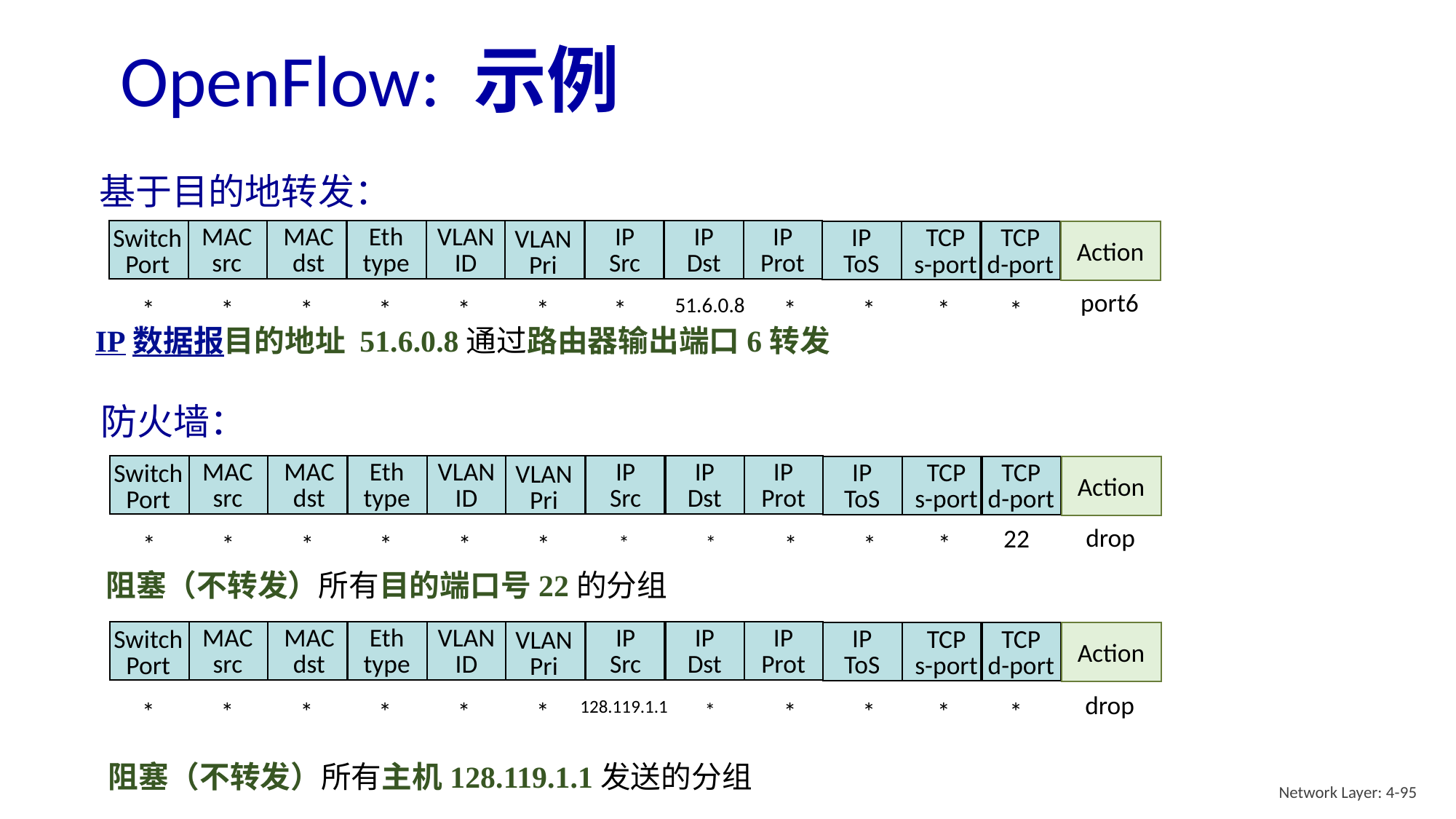

# OpenFlow: 示例
基于目的地转发：
MAC
src
MAC
dst
Eth
type
VLAN
ID
IP
Src
IP
Dst
IP
Prot

IP
ToS
TCP
s-port
TCP
d-port
Switch
Port

VLAN
Pri
Action
port6
51.6.0.8
*
*
*
*
*
*
*
*
*
*
*
IP数据报目的地址 51.6.0.8通过路由器输出端口6转发
防火墙：
MAC
src
MAC
dst
Eth
type
VLAN
ID
IP
Src
IP
Dst
IP
Prot

IP
ToS
TCP
s-port
TCP
d-port
Switch
Port

VLAN
Pri
Action
drop
22
*
*
*
*
*
*
*
*
*
*
*

阻塞（不转发）所有目的端口号22的分组
MAC
src
MAC
dst
Eth
type
VLAN
ID
IP
Src
IP
Dst
IP
Prot

IP
ToS
TCP
s-port
TCP
d-port
Switch
Port

VLAN
Pri
Action
drop
128.119.1.1
*
*
*
*
*
*
*
*
*
*
*

阻塞（不转发）所有主机128.119.1.1发送的分组
Network Layer: 4-95